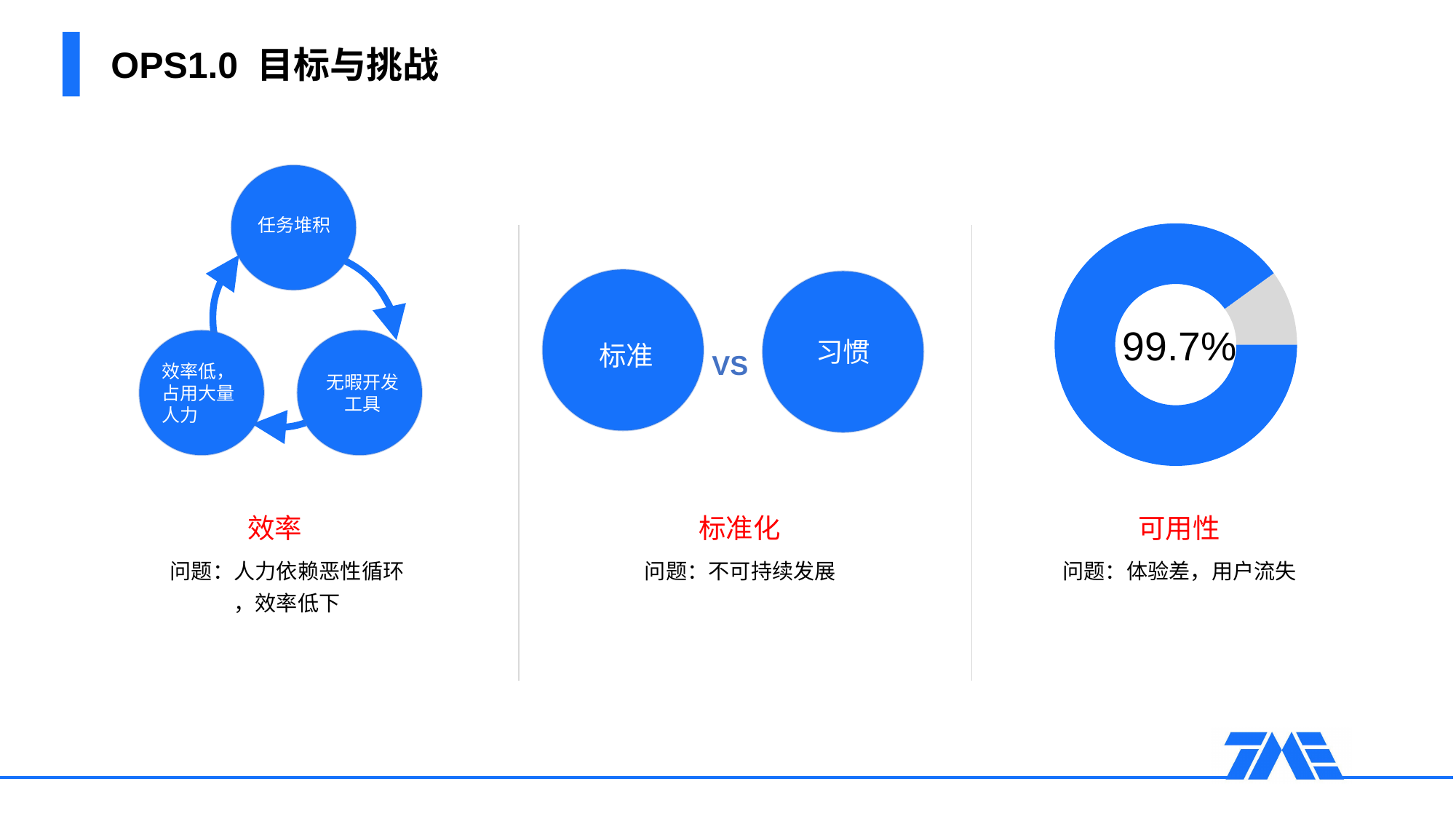

# OPS1.0 目标与挑战

任务堆积

### Chart

| Category | Sales |
|---|---|
| 1st Qtr | 9.0 |
| 2nd Qtr | 1.0 |
99.7%

标准

习惯

无暇开发工具

VS
效率低，占用大量人力
效率
标准化
可用性
问题：人力依赖恶性循环
，效率低下
问题：不可持续发展
问题：体验差，用户流失